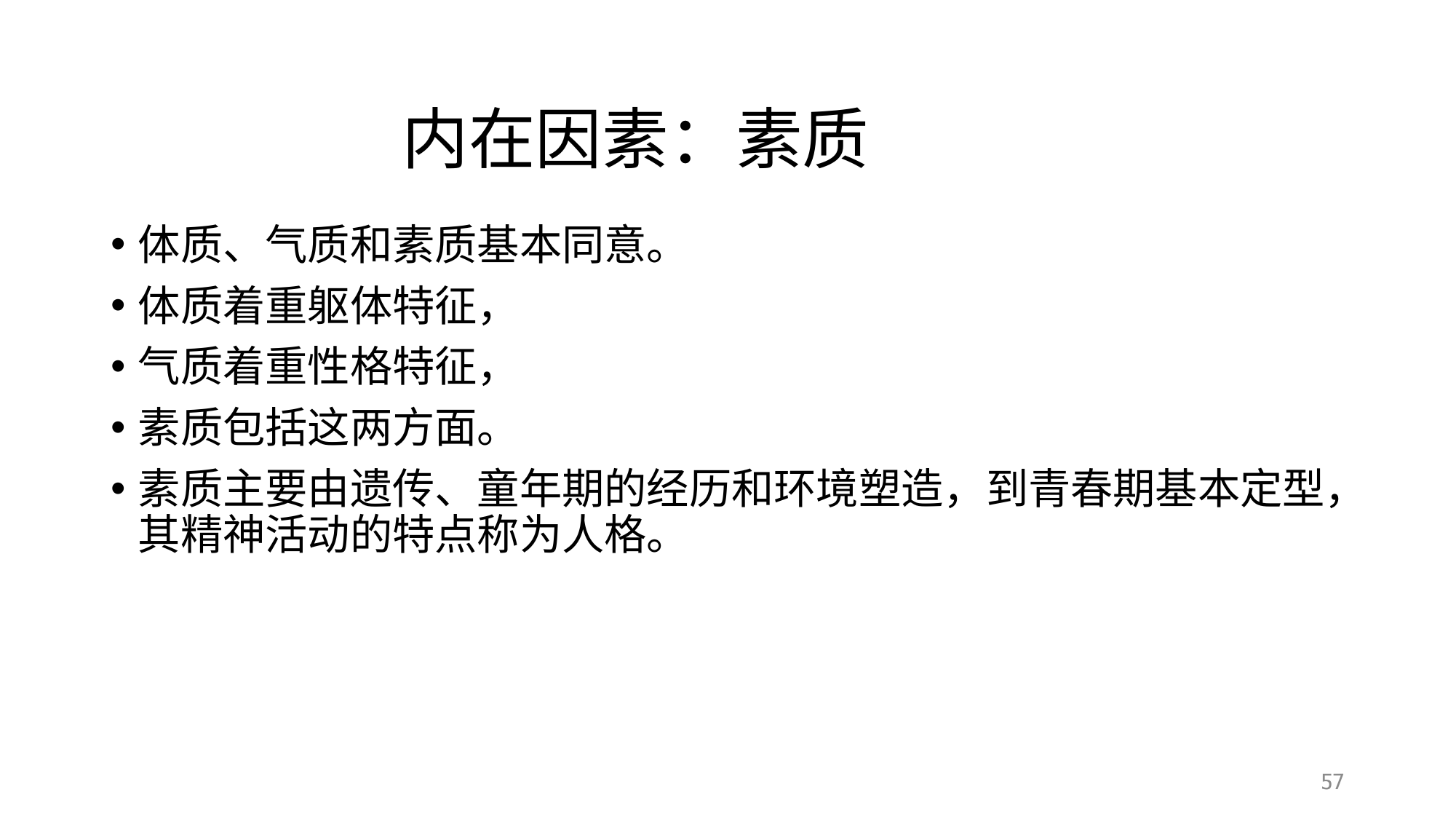

# 内在因素：素质
体质、气质和素质基本同意。
体质着重躯体特征，
气质着重性格特征，
素质包括这两方面。
素质主要由遗传、童年期的经历和环境塑造，到青春期基本定型，其精神活动的特点称为人格。

57